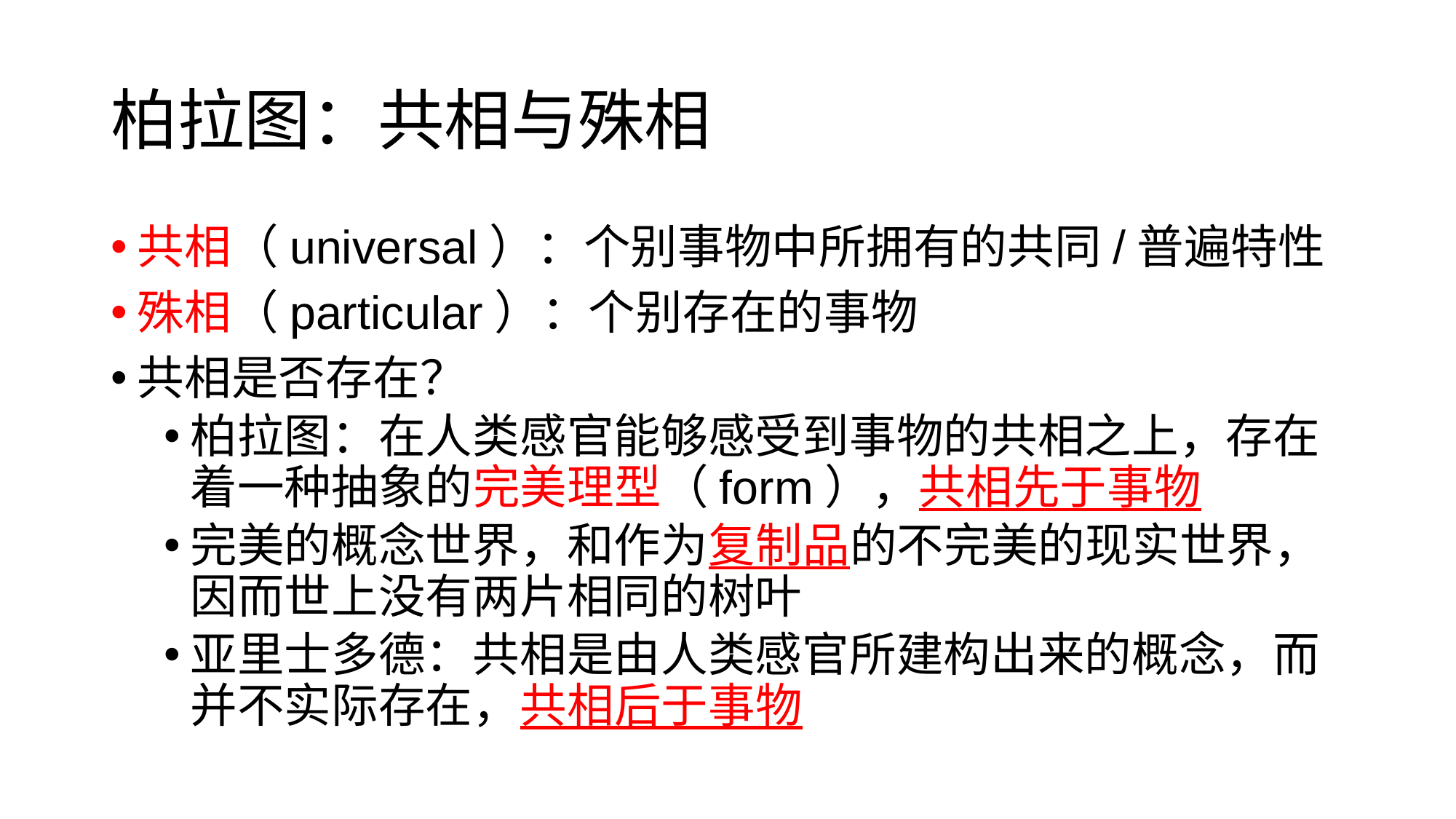

# 柏拉图：共相与殊相
共相（universal）：个别事物中所拥有的共同/普遍特性
殊相（particular）：个别存在的事物
共相是否存在？
柏拉图：在人类感官能够感受到事物的共相之上，存在着一种抽象的完美理型（form），共相先于事物
完美的概念世界，和作为复制品的不完美的现实世界，因而世上没有两片相同的树叶
亚里士多德：共相是由人类感官所建构出来的概念，而并不实际存在，共相后于事物